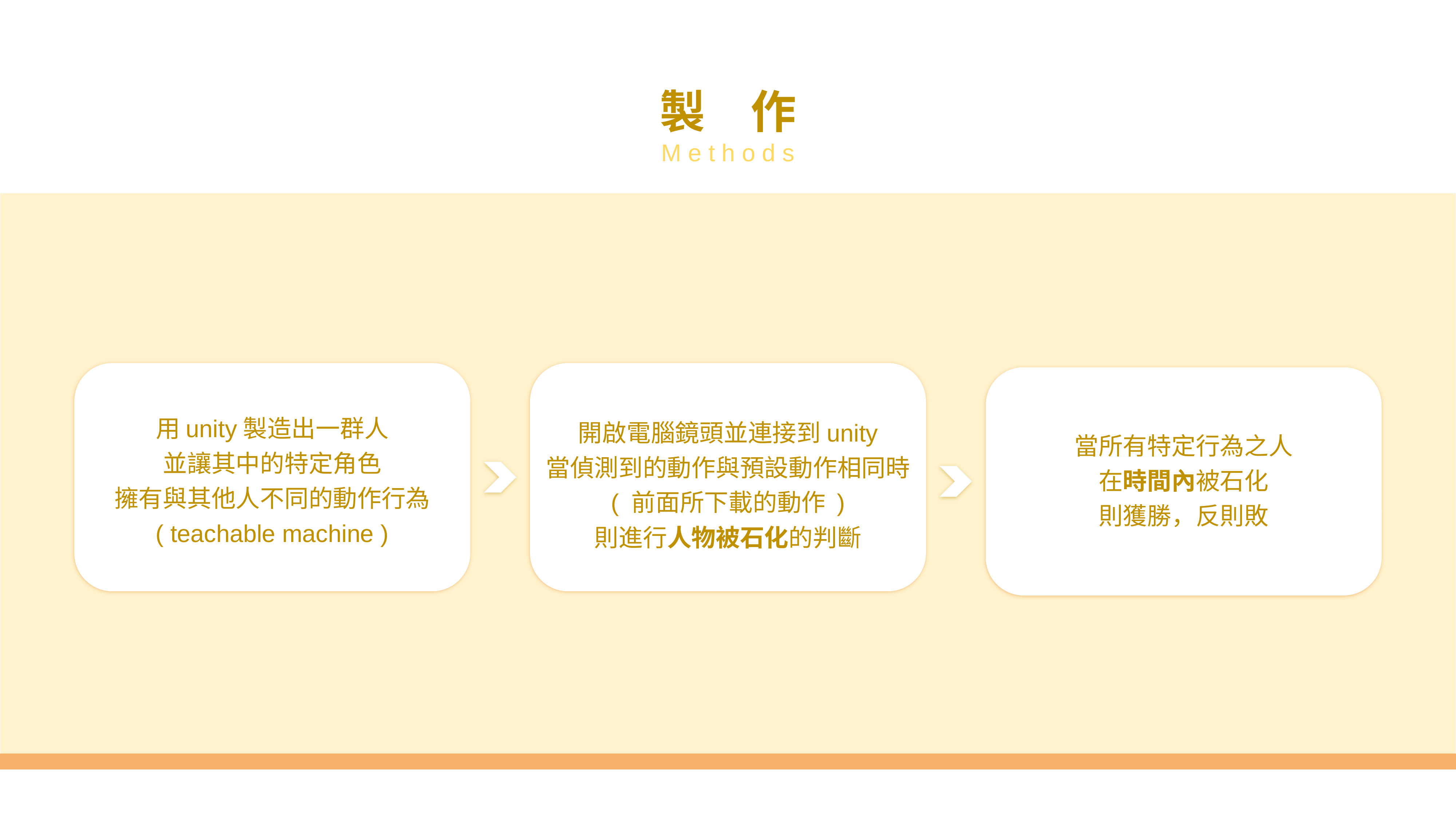

製　作
M e t h o d s

用unity製造出一群人
並讓其中的特定角色
擁有與其他人不同的動作行為
( teachable machine )
開啟電腦鏡頭並連接到unity
當偵測到的動作與預設動作相同時
( 前面所下載的動作 )
則進行人物被石化的判斷
當所有特定行為之人
在時間內被石化
則獲勝，反則敗